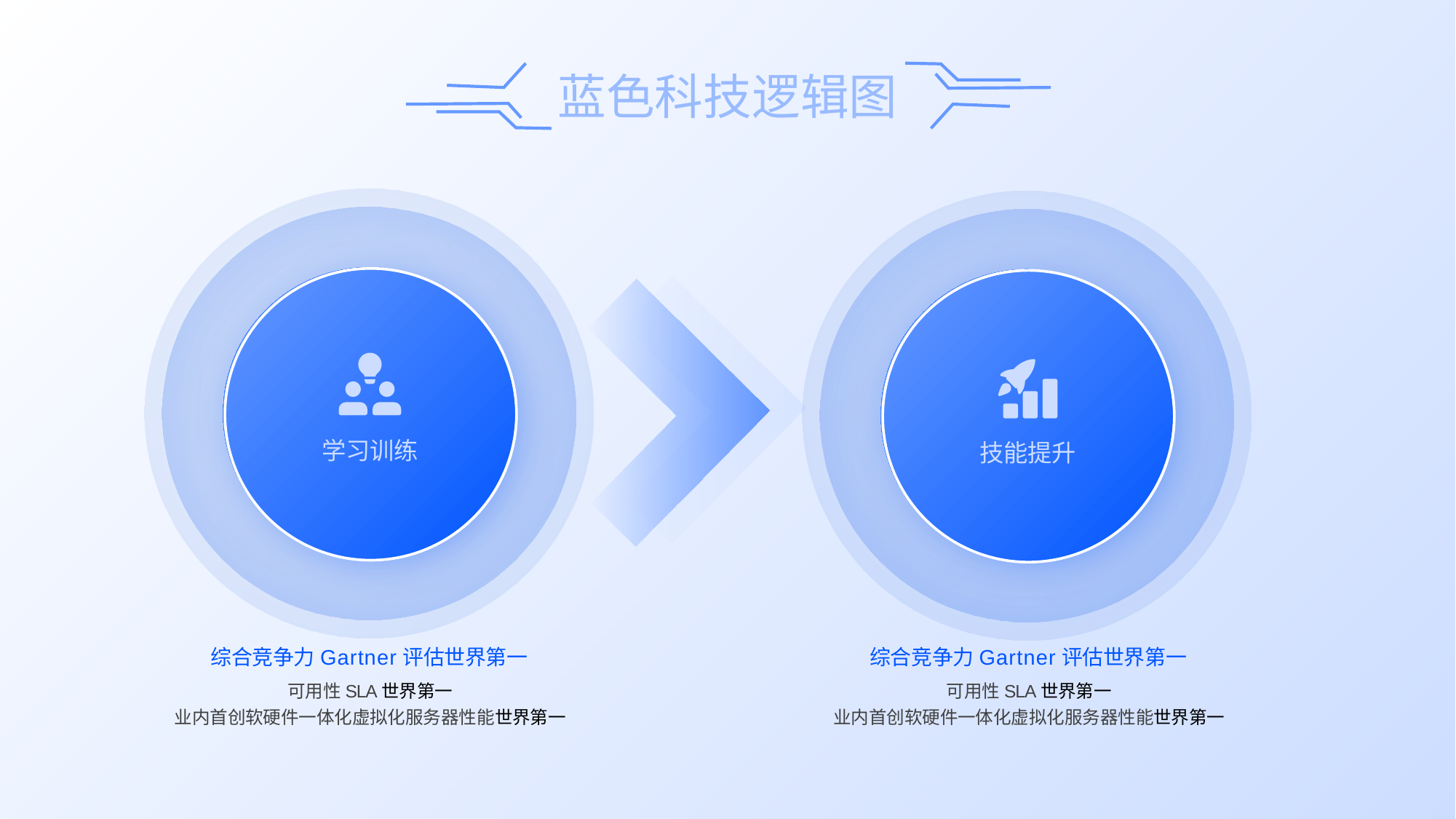

学习训练

技能提升

综合竞争力Gartner评估世界第一
可用性SLA世界第一
业内首创软硬件一体化虚拟化服务器性能世界第一
综合竞争力Gartner评估世界第一
可用性SLA世界第一
业内首创软硬件一体化虚拟化服务器性能世界第一